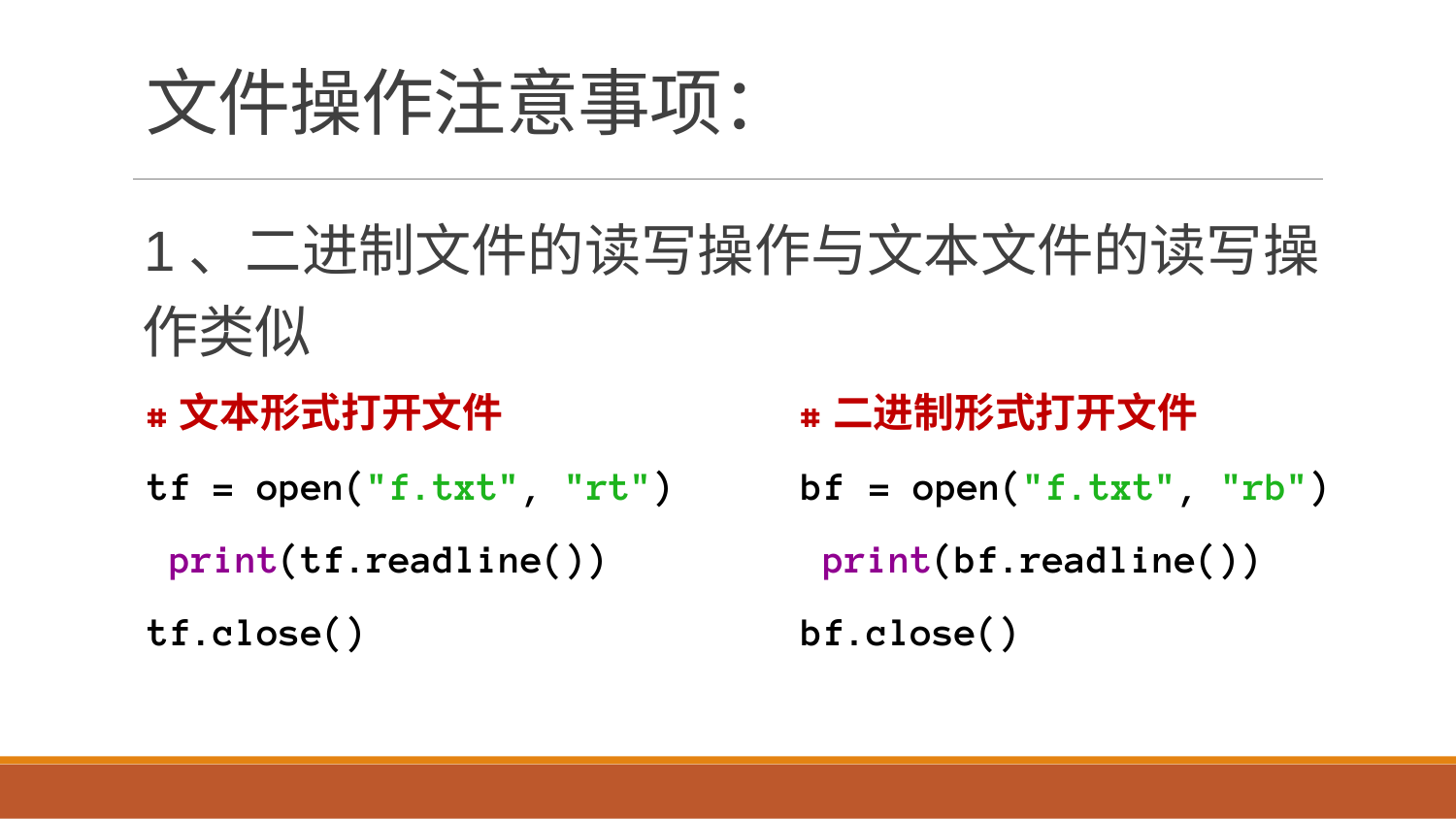

# 文件操作注意事项：
1、二进制文件的读写操作与文本文件的读写操作类似
#文本形式打开文件
tf = open("f.txt", "rt")  print(tf.readline())  tf.close()
#二进制形式打开文件
bf	= open("f.txt", "rb")  print(bf.readline())  bf.close()